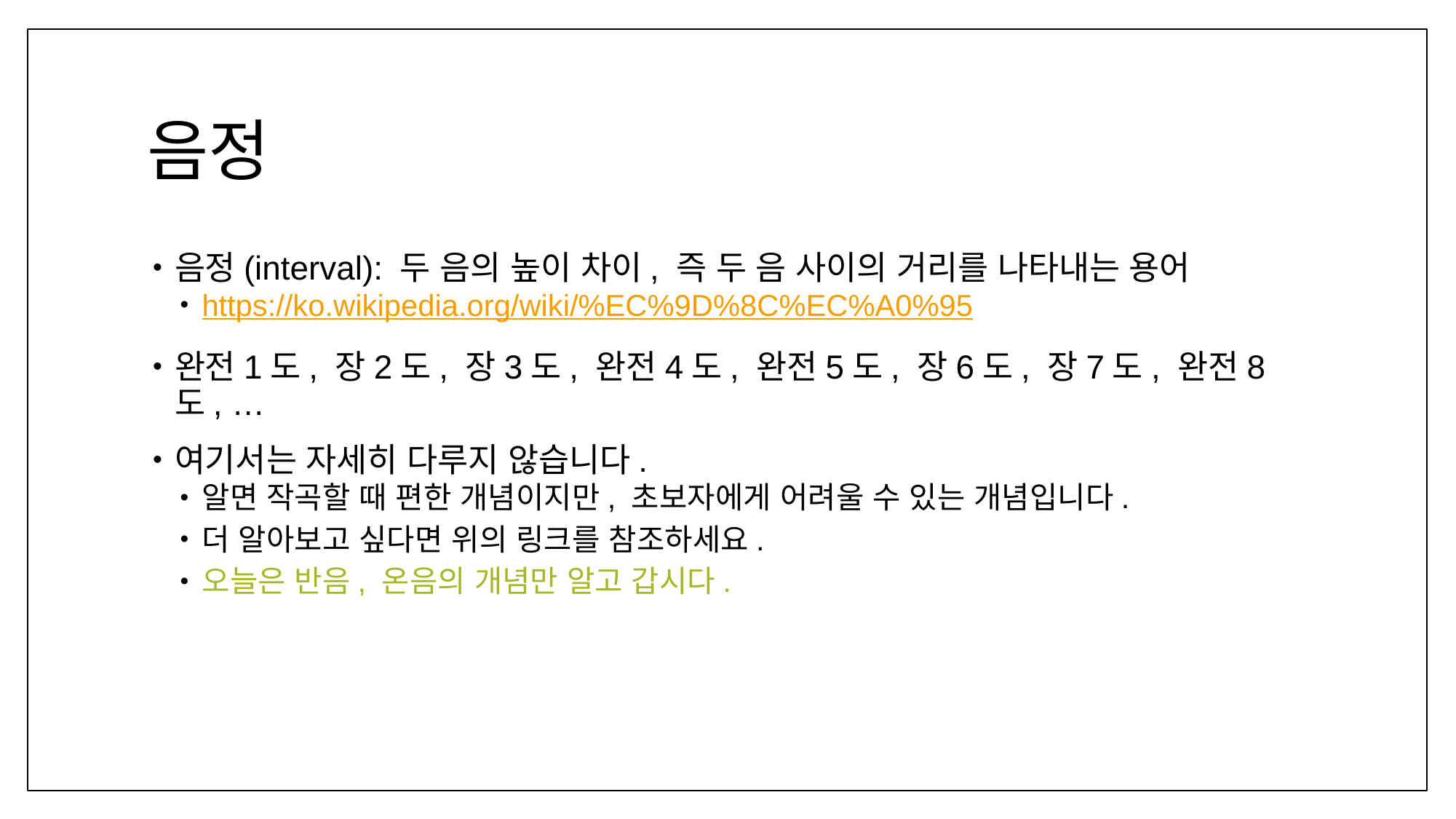

# 음정
음정(interval): 두 음의 높이 차이, 즉 두 음 사이의 거리를 나타내는 용어
https://ko.wikipedia.org/wiki/%EC%9D%8C%EC%A0%95
완전1도, 장2도, 장3도, 완전4도, 완전5도, 장6도, 장7도, 완전8도, …
여기서는 자세히 다루지 않습니다.
알면 작곡할 때 편한 개념이지만, 초보자에게 어려울 수 있는 개념입니다.
더 알아보고 싶다면 위의 링크를 참조하세요.
오늘은 반음, 온음의 개념만 알고 갑시다.